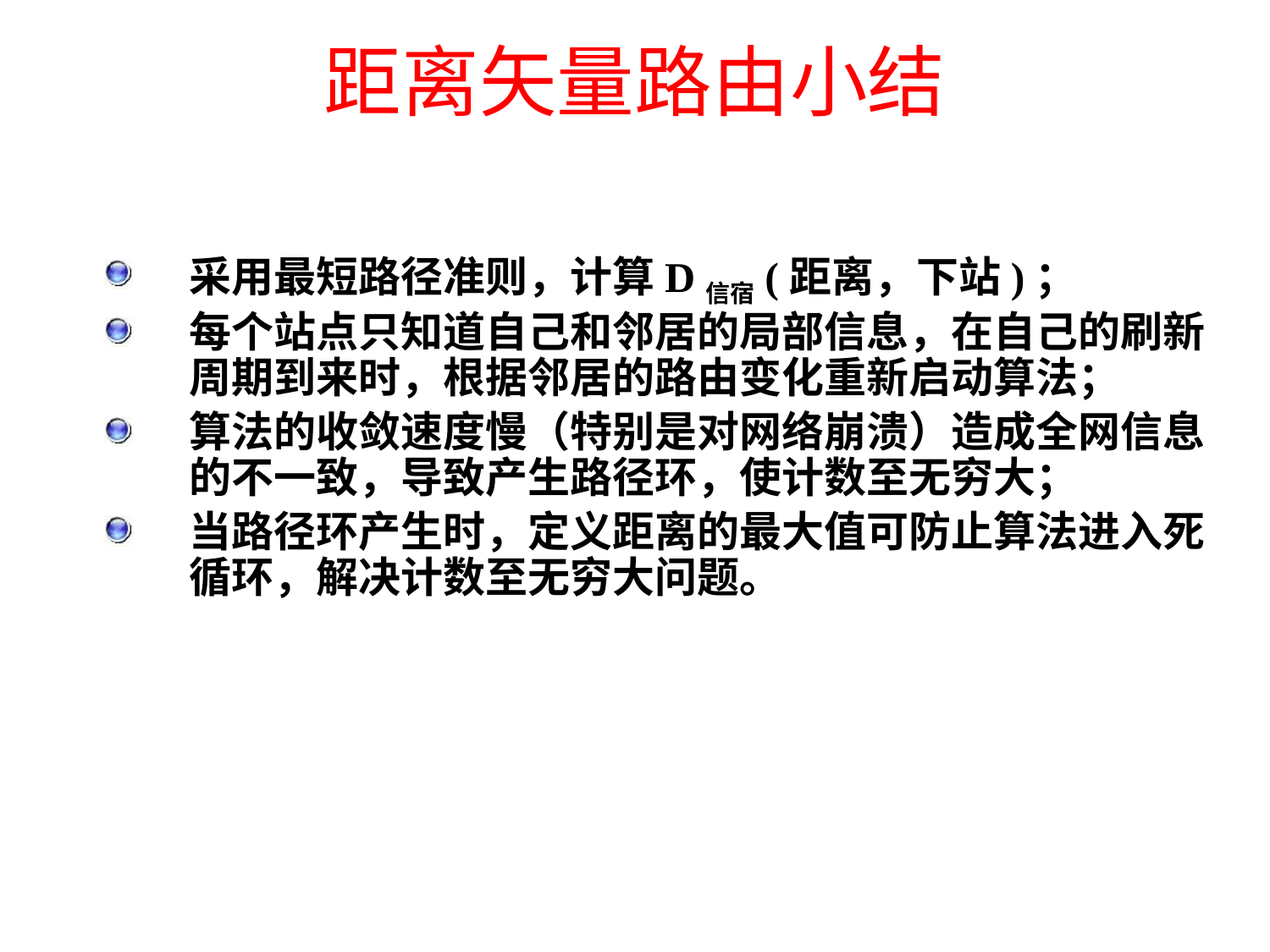

# 距离矢量路由小结
采用最短路径准则，计算D信宿(距离，下站)；
每个站点只知道自己和邻居的局部信息，在自己的刷新周期到来时，根据邻居的路由变化重新启动算法；
算法的收敛速度慢（特别是对网络崩溃）造成全网信息的不一致，导致产生路径环，使计数至无穷大；
当路径环产生时，定义距离的最大值可防止算法进入死循环，解决计数至无穷大问题。